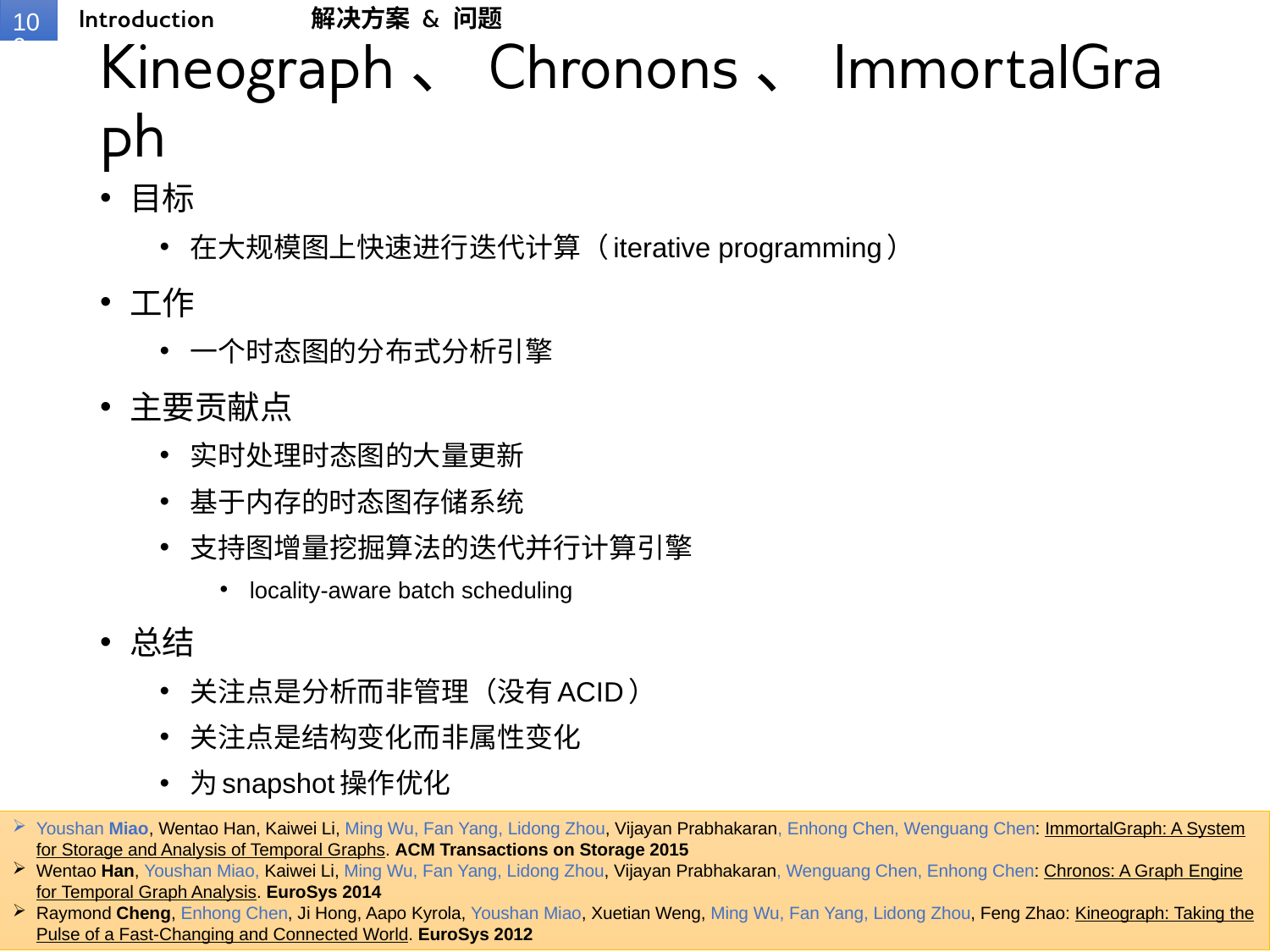

Introduction
解决方案 & 问题
# Kineograph、Chronons、ImmortalGraph
目标
在大规模图上快速进行迭代计算（iterative programming）
工作
一个时态图的分布式分析引擎
主要贡献点
实时处理时态图的大量更新
基于内存的时态图存储系统
支持图增量挖掘算法的迭代并行计算引擎
locality-aware batch scheduling
总结
关注点是分析而非管理（没有ACID）
关注点是结构变化而非属性变化
为snapshot操作优化
Youshan Miao, Wentao Han, Kaiwei Li, Ming Wu, Fan Yang, Lidong Zhou, Vijayan Prabhakaran, Enhong Chen, Wenguang Chen: ImmortalGraph: A System for Storage and Analysis of Temporal Graphs. ACM Transactions on Storage 2015
Wentao Han, Youshan Miao, Kaiwei Li, Ming Wu, Fan Yang, Lidong Zhou, Vijayan Prabhakaran, Wenguang Chen, Enhong Chen: Chronos: A Graph Engine for Temporal Graph Analysis. EuroSys 2014
Raymond Cheng, Enhong Chen, Ji Hong, Aapo Kyrola, Youshan Miao, Xuetian Weng, Ming Wu, Fan Yang, Lidong Zhou, Feng Zhao: Kineograph: Taking the Pulse of a Fast-Changing and Connected World. EuroSys 2012